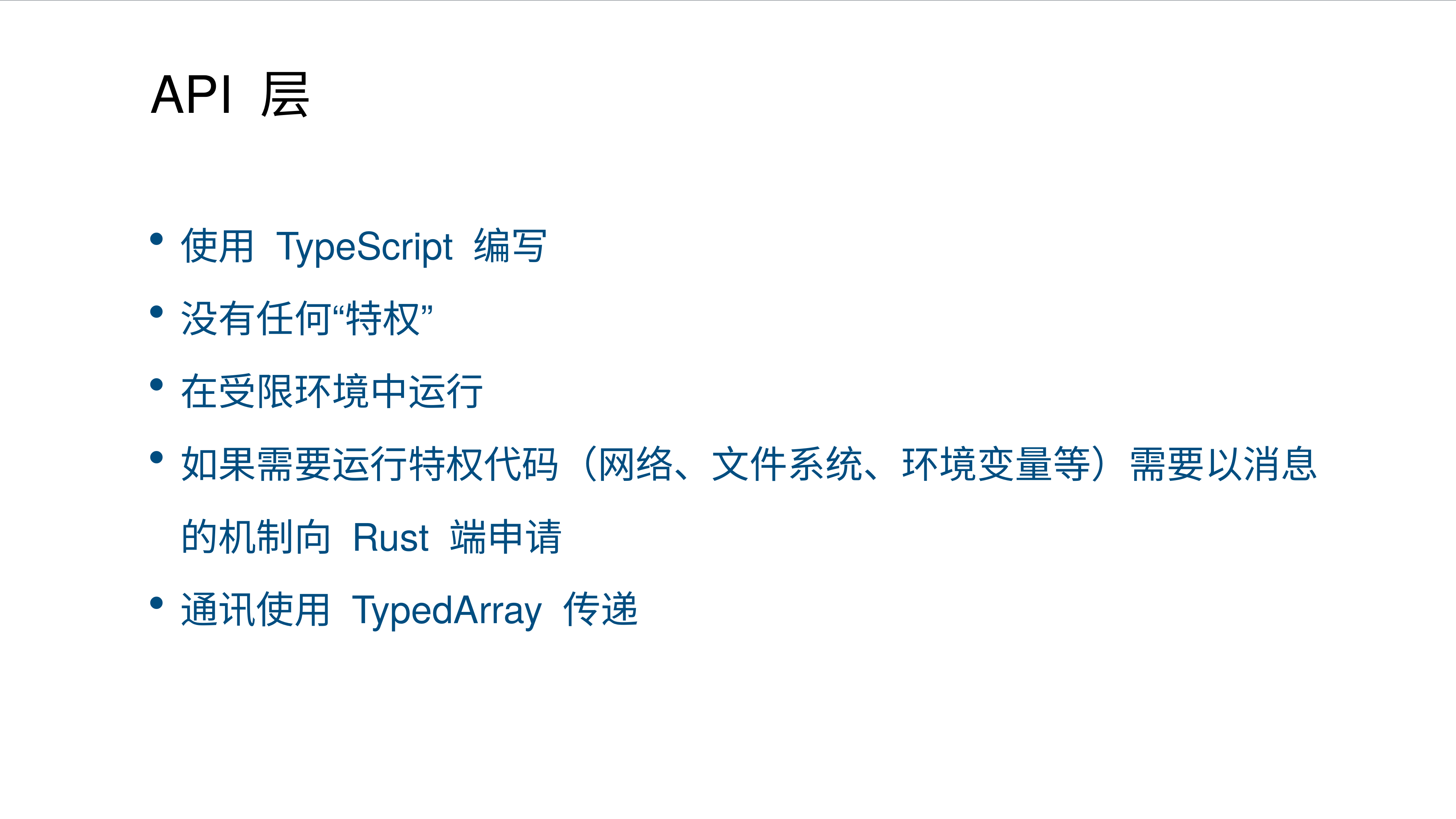

# API 层
使用 TypeScript 编写
没有任何“特权”
在受限环境中运行
如果需要运行特权代码（网络、文件系统、环境变量等）需要以消息的机制向 Rust 端申请
通讯使用 TypedArray 传递